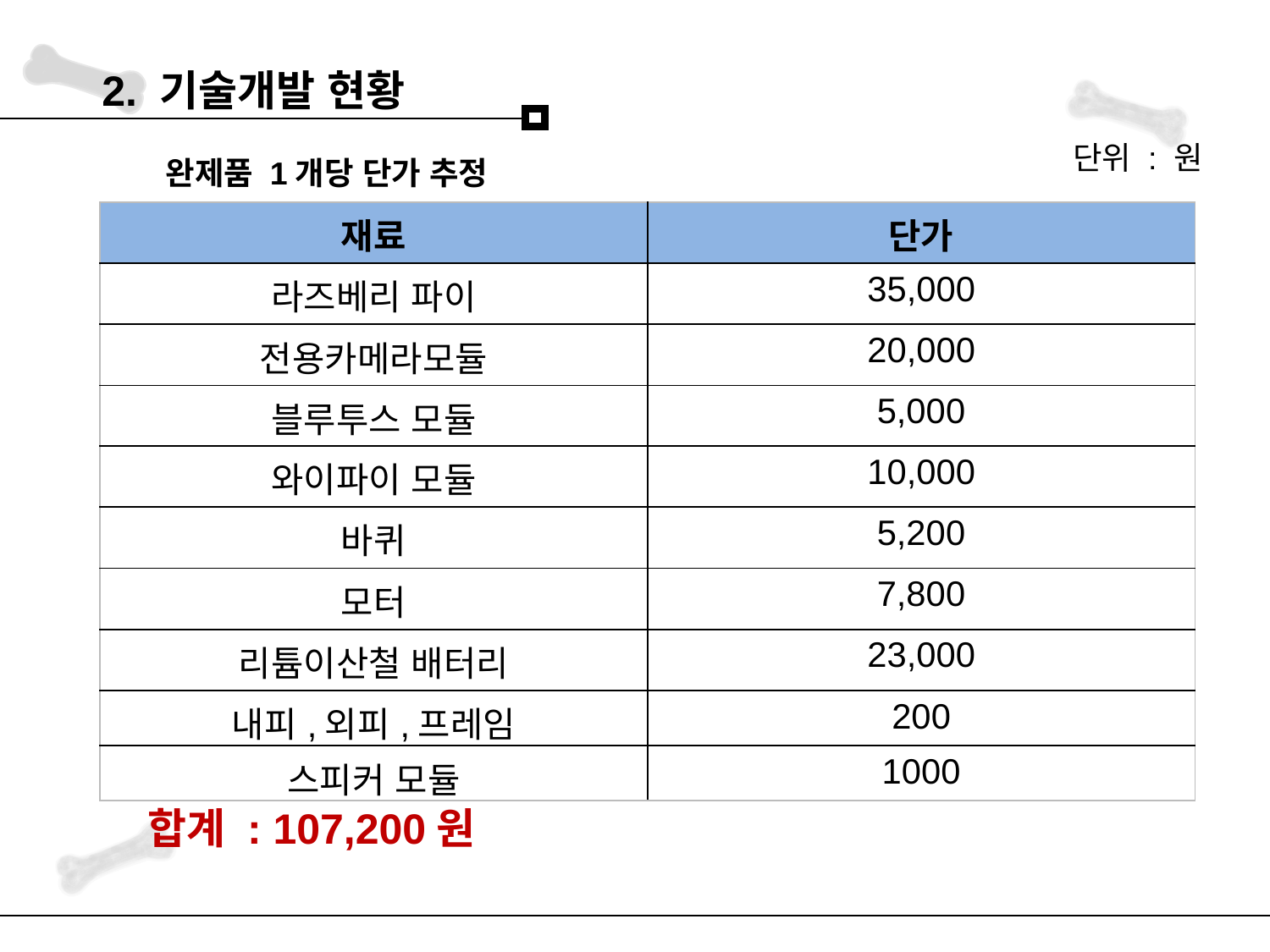

2. 기술개발 현황

단위 : 원
완제품 1개당 단가 추정
| 재료 | 단가 |
| --- | --- |
| 라즈베리 파이 | 35,000 |
| 전용카메라모듈 | 20,000 |
| 블루투스 모듈 | 5,000 |
| 와이파이 모듈 | 10,000 |
| 바퀴 | 5,200 |
| 모터 | 7,800 |
| 리튬이산철 배터리 | 23,000 |
| 내피,외피,프레임 | 200 |
| 스피커 모듈 | 1000 |
합계 : 107,200원